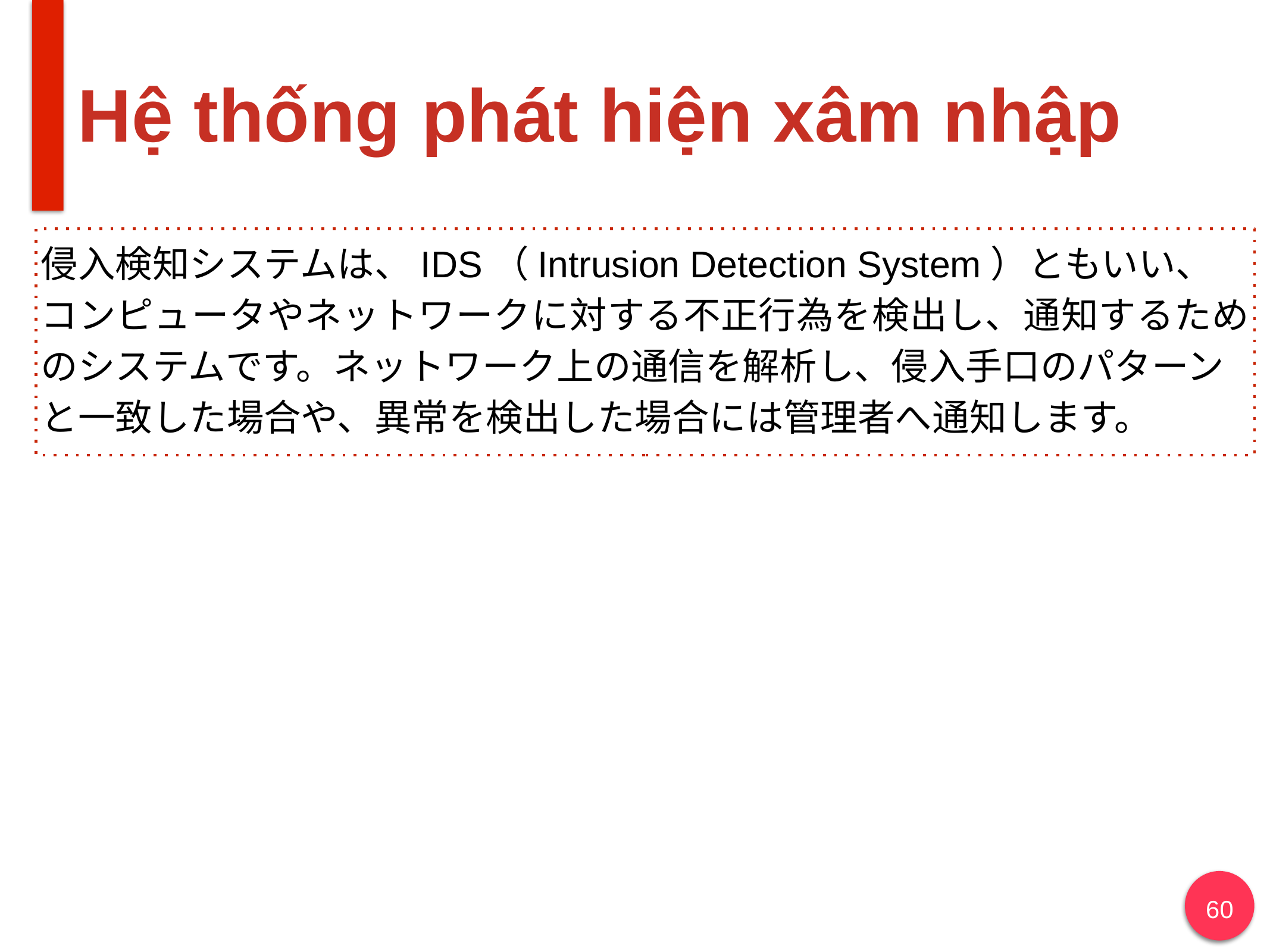

# Hệ thống phát hiện xâm nhập
侵入検知システムは、IDS（Intrusion Detection System）ともいい、
コンピュータやネットワークに対する不正行為を検出し、通知するためのシステムです。ネットワーク上の通信を解析し、侵入手口のパターン
と一致した場合や、異常を検出した場合には管理者へ通知します。

60